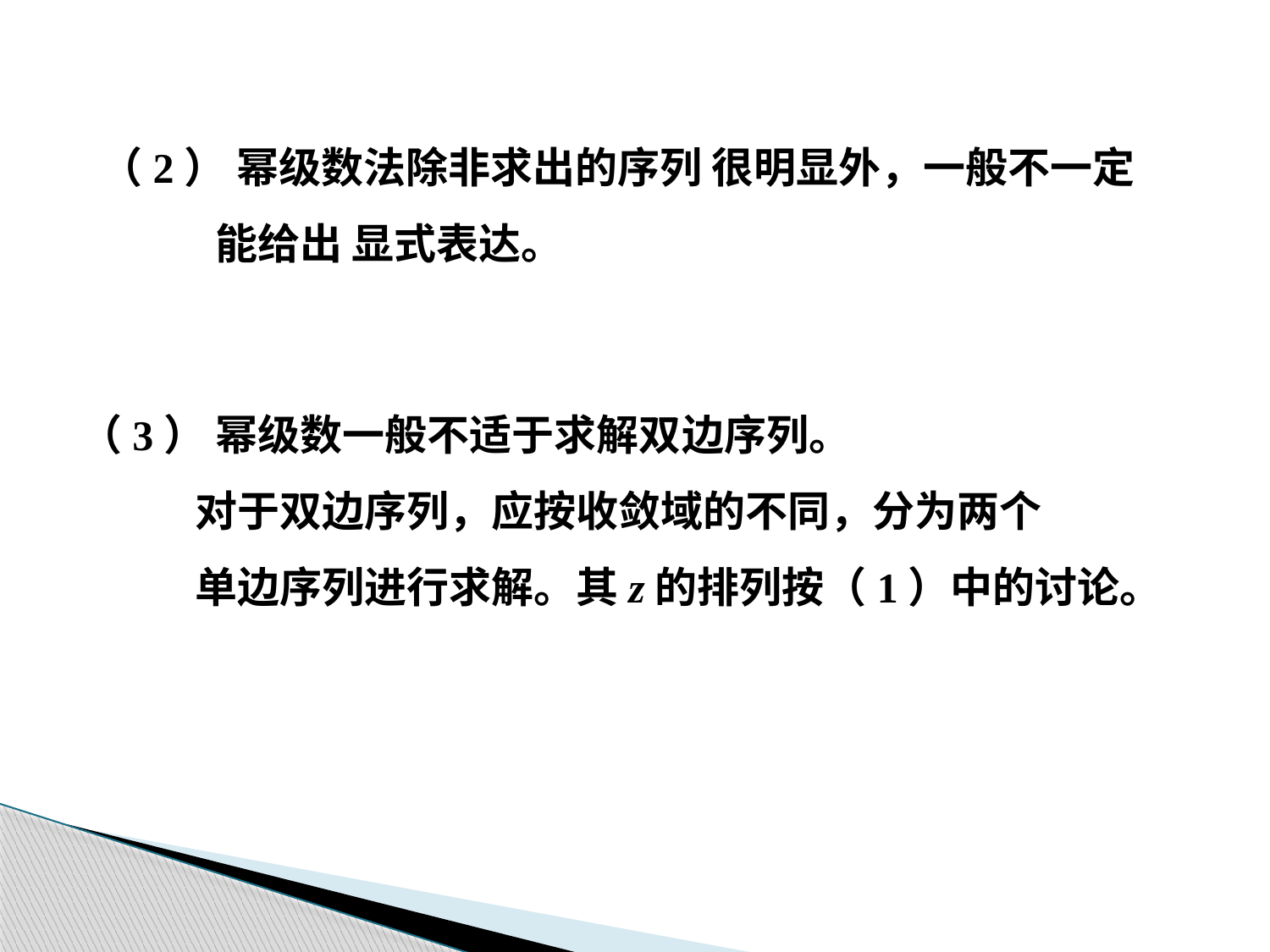

（2） 幂级数法除非求出的序列 很明显外，一般不一定
           能给出 显式表达。
（3） 幂级数一般不适于求解双边序列。
           对于双边序列，应按收敛域的不同，分为两个
           单边序列进行求解。其z的排列按（1）中的讨论。